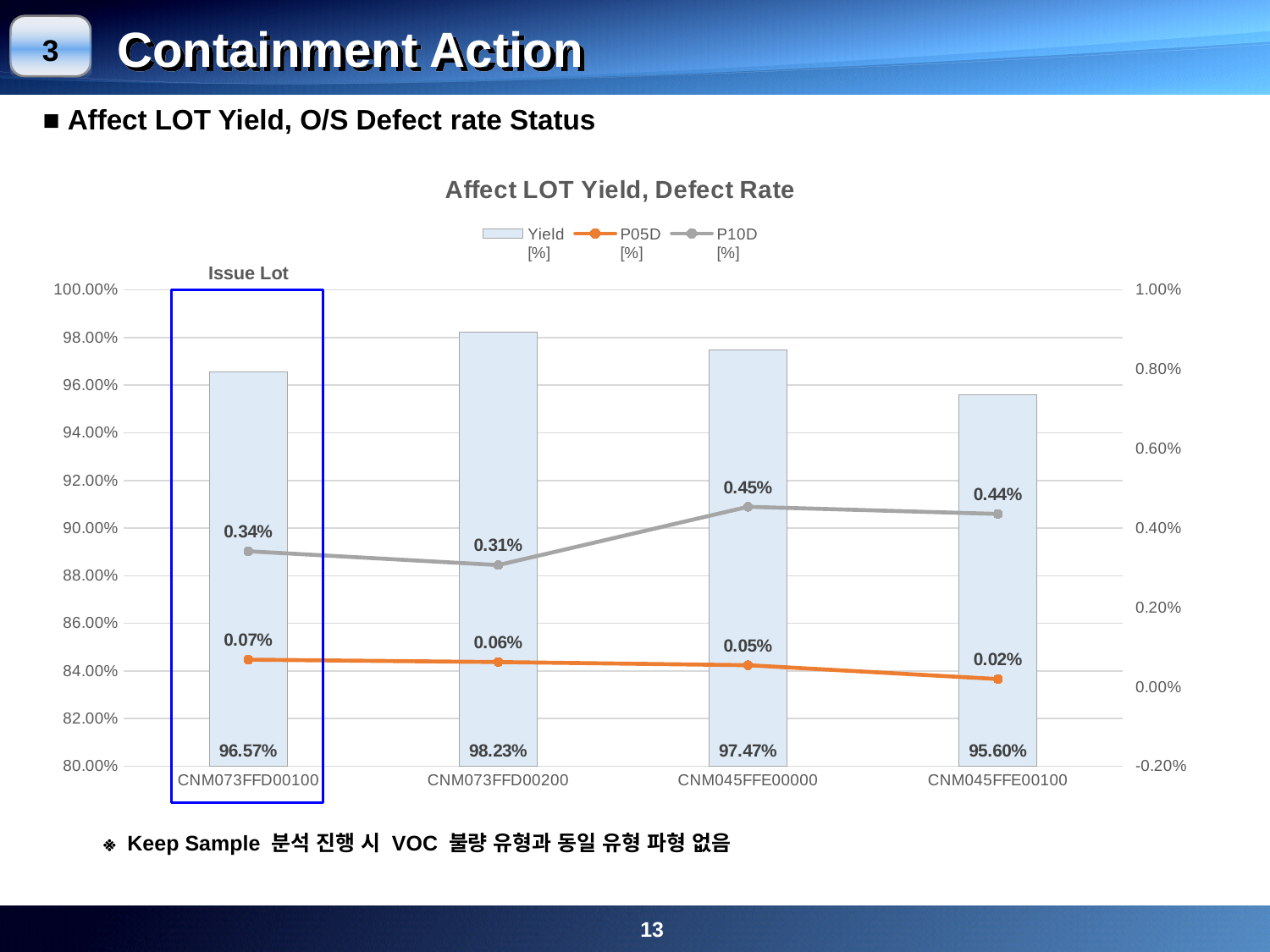

Containment Action

3
■ Affect LOT Yield, O/S Defect rate Status

### Chart: Affect LOT Yield, Defect Rate

| Category | Yield
[%] | P05D
[%] | P10D
[%] |
|---|---|---|---|
| CNM073FFD00100 | 0.9657076608597492 | 0.0006864569667754828 | 0.0034170302346157367 |
| CNM073FFD00200 | 0.982316561044514 | 0.0006260975795983813 | 0.0030694052072993815 |
| CNM045FFE00000 | 0.9747488542899633 | 0.0005462988254575252 | 0.004537315244772223 |
| CNM045FFE00100 | 0.9559594174638961 | 0.00019803790140759248 | 0.004356833830967034 |
Issue Lot

※ Keep Sample 분석 진행 시 VOC 불량 유형과 동일 유형 파형 없음